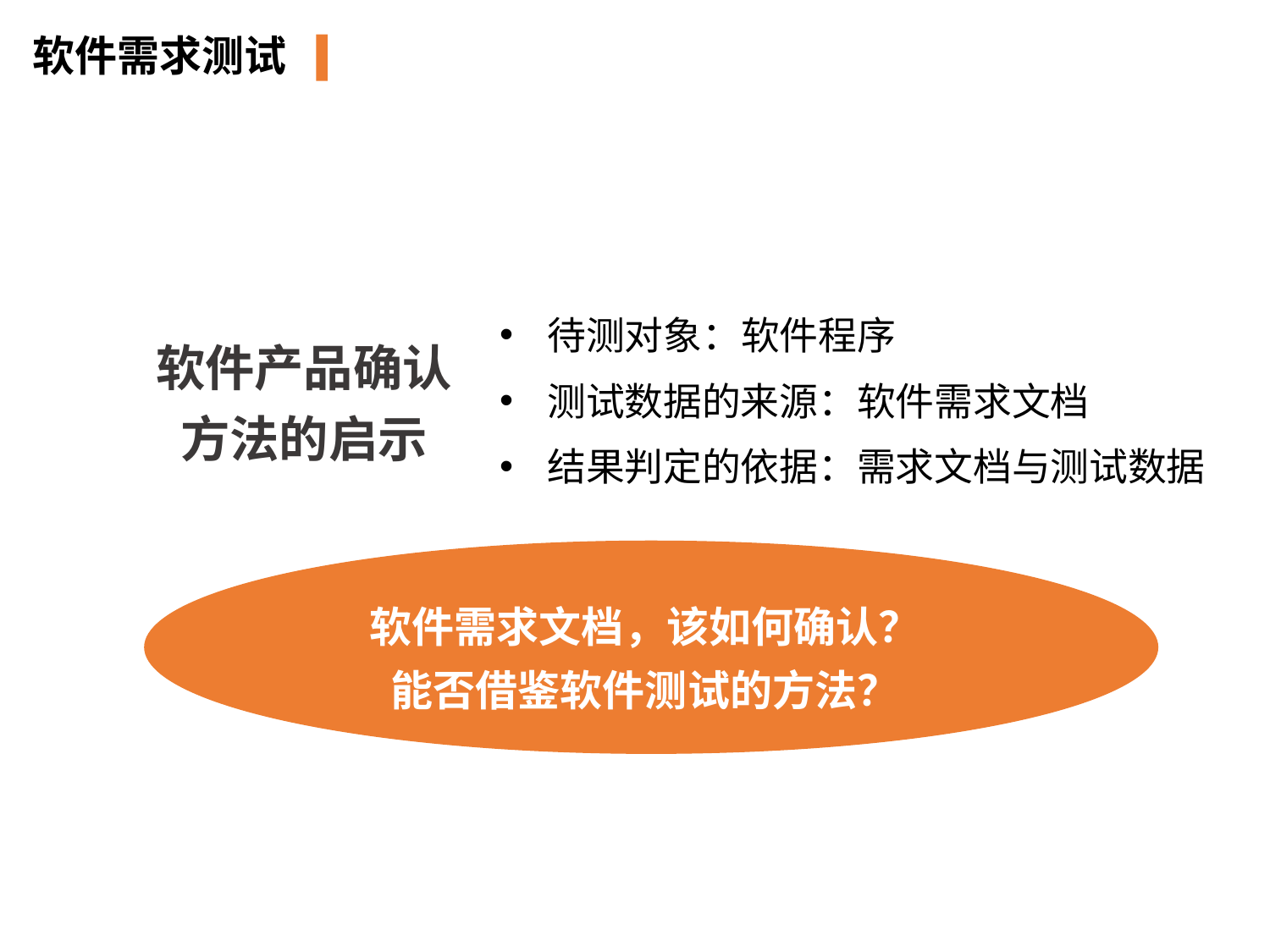

软件需求测试

待测对象：软件程序
测试数据的来源：软件需求文档
结果判定的依据：需求文档与测试数据
软件产品确认方法的启示

软件需求文档，该如何确认？
能否借鉴软件测试的方法？